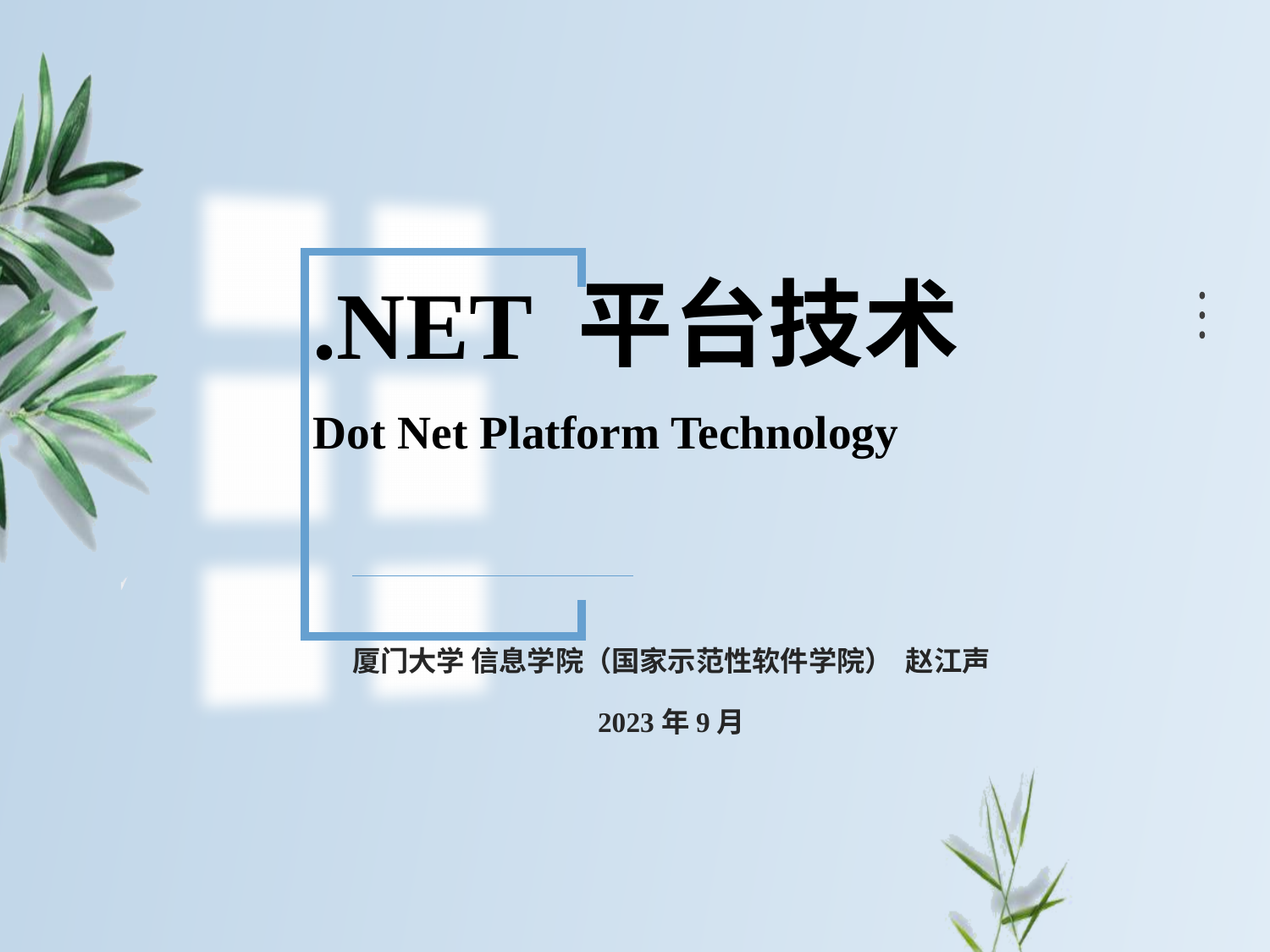

# .NET 平台技术
Dot Net Platform Technology
厦门大学 信息学院（国家示范性软件学院）  赵江声
2023年9月